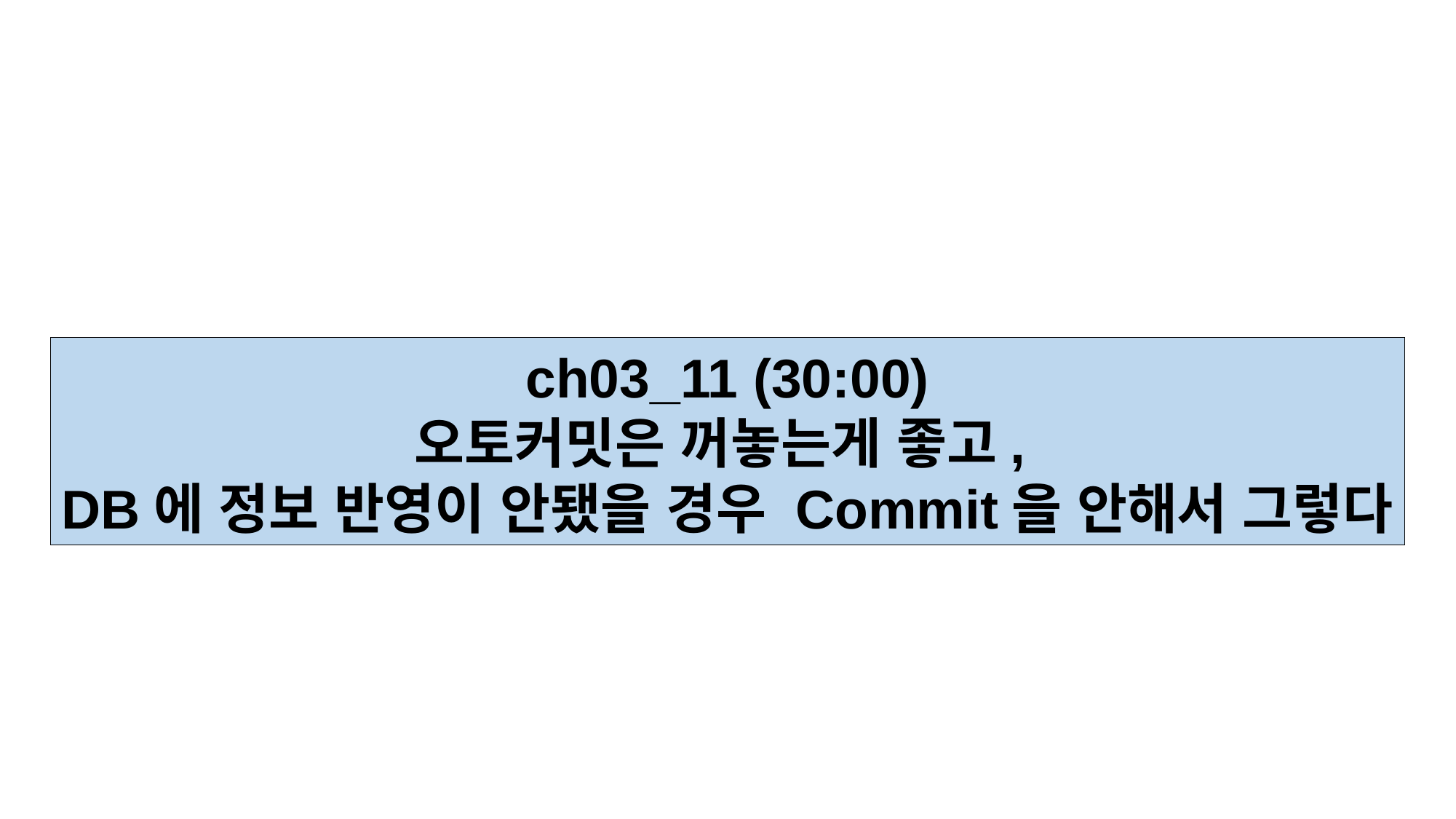

ch03_11 (30:00)
오토커밋은 꺼놓는게 좋고,
DB에 정보 반영이 안됐을 경우 Commit을 안해서 그렇다